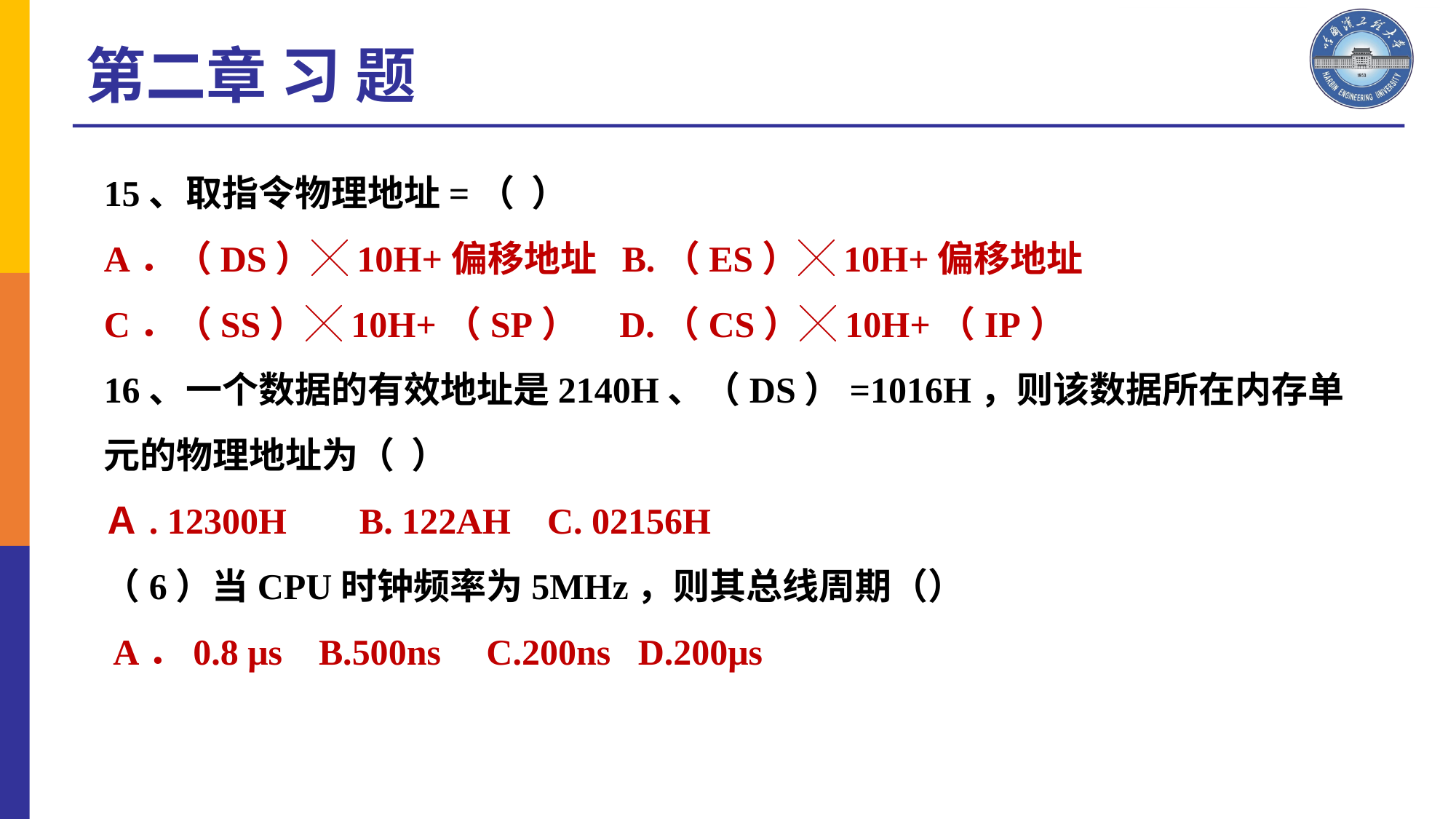

第二章 习 题
15、取指令物理地址=（  ）
A．（DS）╳10H+偏移地址  B.（ES）╳10H+偏移地址
C．（SS）╳10H+（SP）    D.（CS）╳10H+（IP）
16、一个数据的有效地址是2140H、（DS）=1016H，则该数据所在内存单元的物理地址为（  ）
Ａ. 12300H        B. 122AH    C. 02156H
（6）当CPU时钟频率为5MHz，则其总线周期（）
 A．0.8 μs    B.500ns     C.200ns   D.200μs